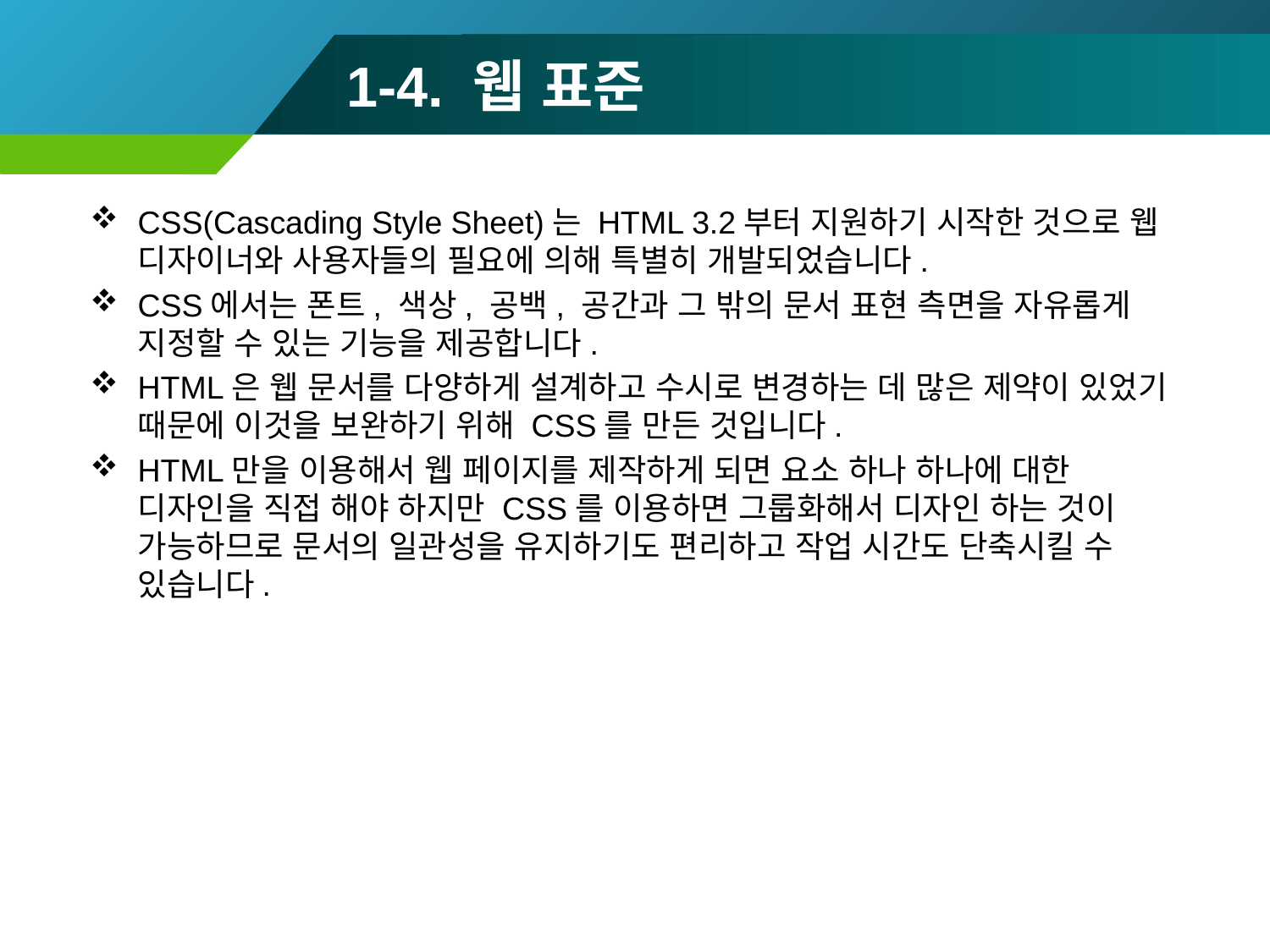

# 1-4. 웹 표준
CSS(Cascading Style Sheet)는 HTML 3.2부터 지원하기 시작한 것으로 웹 디자이너와 사용자들의 필요에 의해 특별히 개발되었습니다.
CSS에서는 폰트, 색상, 공백, 공간과 그 밖의 문서 표현 측면을 자유롭게 지정할 수 있는 기능을 제공합니다.
HTML은 웹 문서를 다양하게 설계하고 수시로 변경하는 데 많은 제약이 있었기 때문에 이것을 보완하기 위해 CSS를 만든 것입니다.
HTML만을 이용해서 웹 페이지를 제작하게 되면 요소 하나 하나에 대한 디자인을 직접 해야 하지만 CSS를 이용하면 그룹화해서 디자인 하는 것이 가능하므로 문서의 일관성을 유지하기도 편리하고 작업 시간도 단축시킬 수 있습니다.